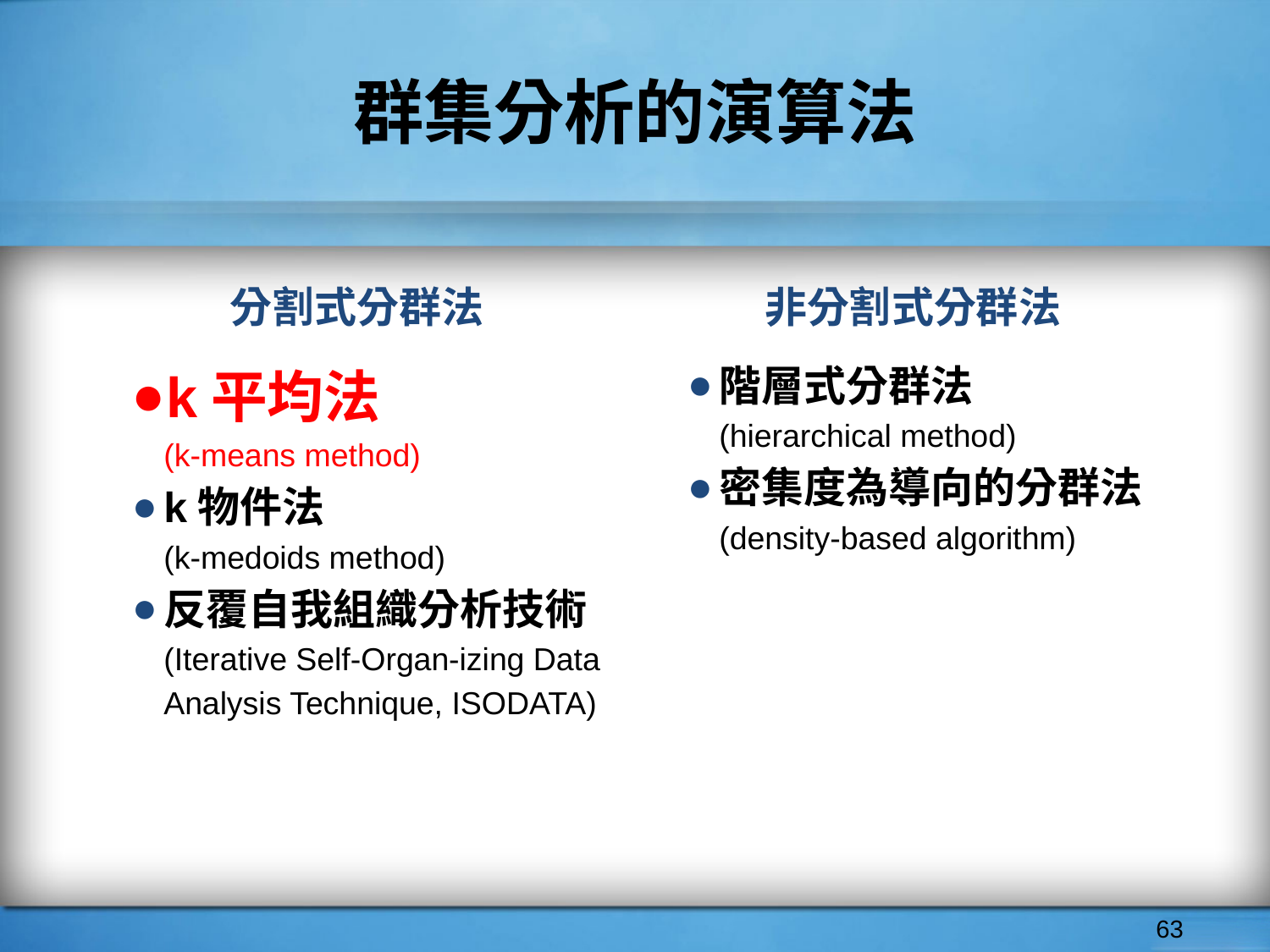

# 群集分析的演算法
分割式分群法
非分割式分群法
k平均法
(k-means method)
k物件法
(k-medoids method)
反覆自我組織分析技術 (Iterative Self-Organ-izing Data Analysis Technique, ISODATA)
階層式分群法
(hierarchical method)
密集度為導向的分群法(density-based algorithm)
63